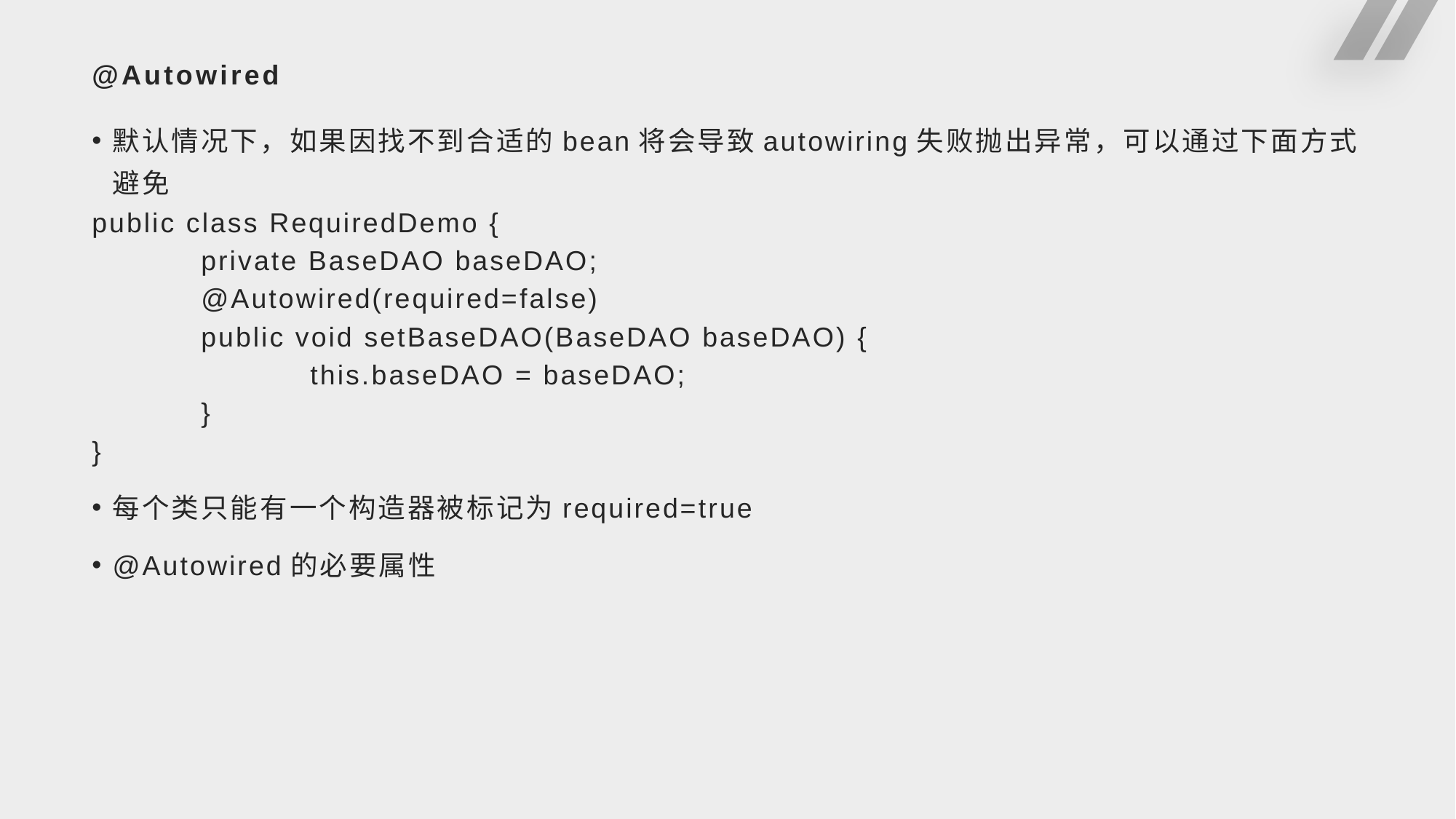

# @Autowired
默认情况下，如果因找不到合适的bean将会导致autowiring失败抛出异常，可以通过下面方式避免
public class RequiredDemo {
	private BaseDAO baseDAO;
	@Autowired(required=false)
	public void setBaseDAO(BaseDAO baseDAO) {
		this.baseDAO = baseDAO;
	}
}
每个类只能有一个构造器被标记为required=true
@Autowired的必要属性